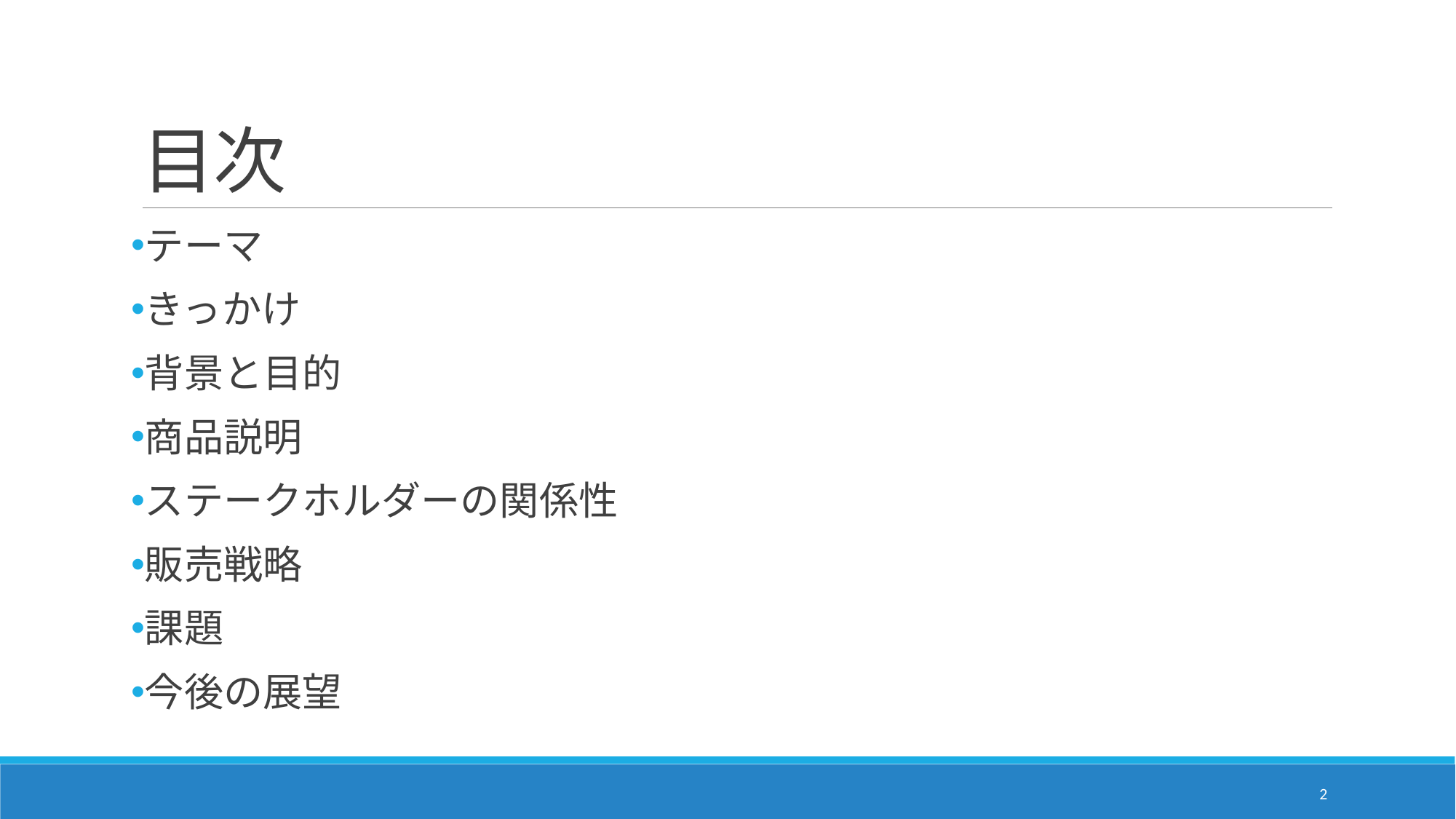

# 目次
テーマ
きっかけ
背景と目的
商品説明
ステークホルダーの関係性
販売戦略
課題
今後の展望
2